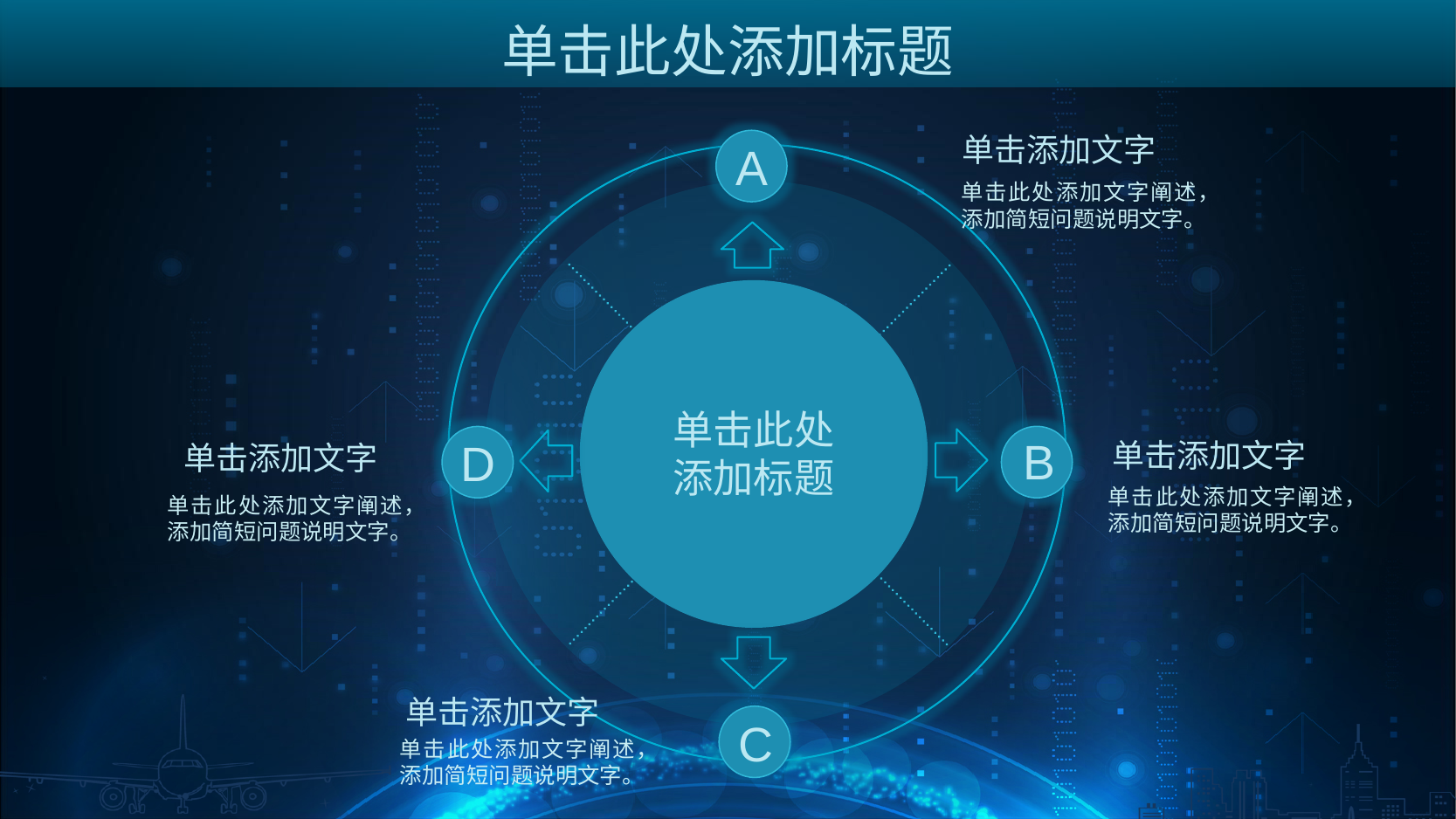

单击此处添加标题
单击添加文字

A

单击此处添加文字阐述，添加简短问题说明文字。

单击此处添加标题
B

D
单击添加文字

单击添加文字
单击此处添加文字阐述，添加简短问题说明文字。
单击此处添加文字阐述，添加简短问题说明文字。

单击添加文字

C
单击此处添加文字阐述，添加简短问题说明文字。